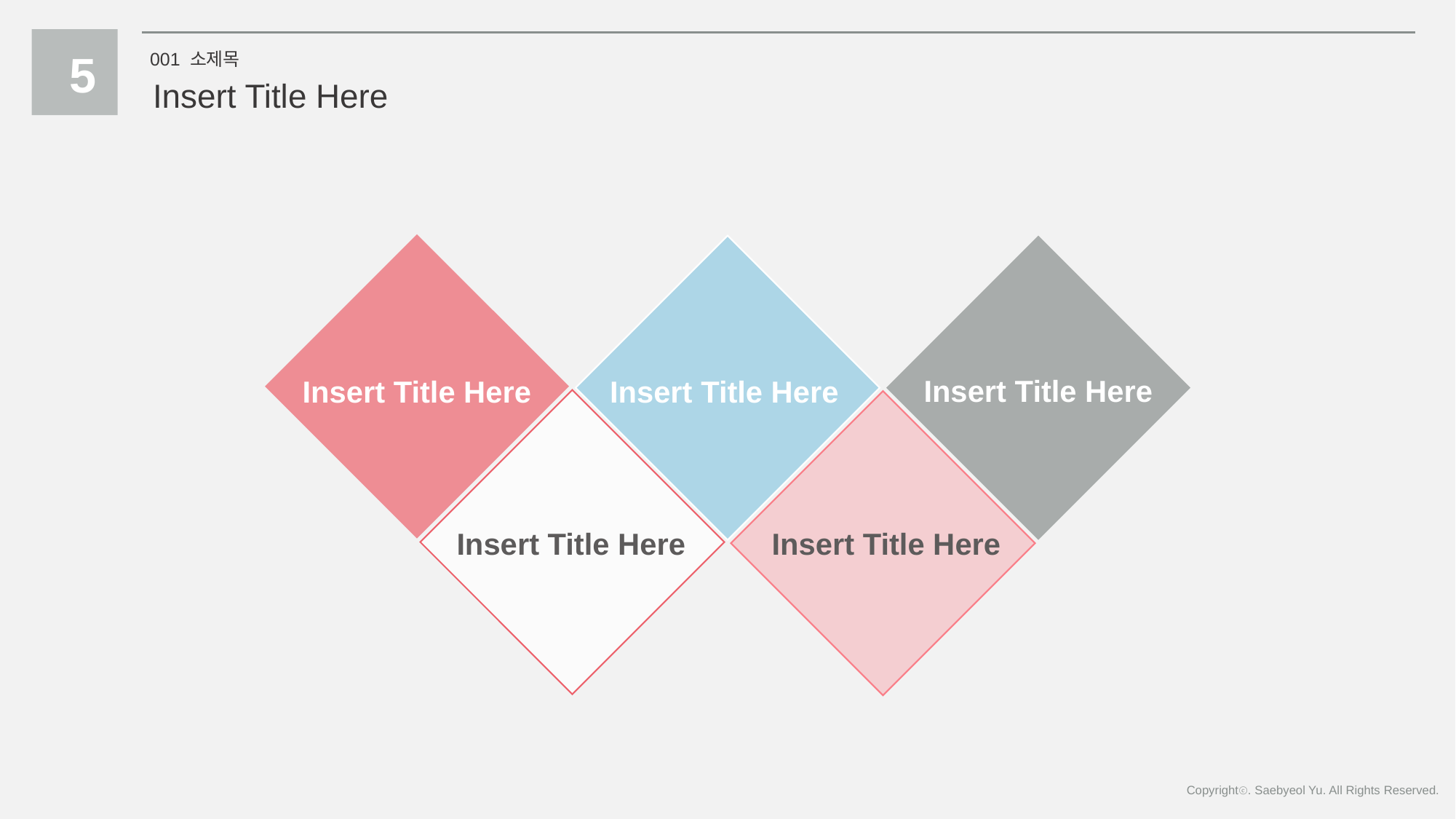

5
001 소제목
Insert Title Here

Insert Title Here
Insert Title Here
Insert Title Here

Insert Title Here
Insert Title Here
Copyrightⓒ. Saebyeol Yu. All Rights Reserved.